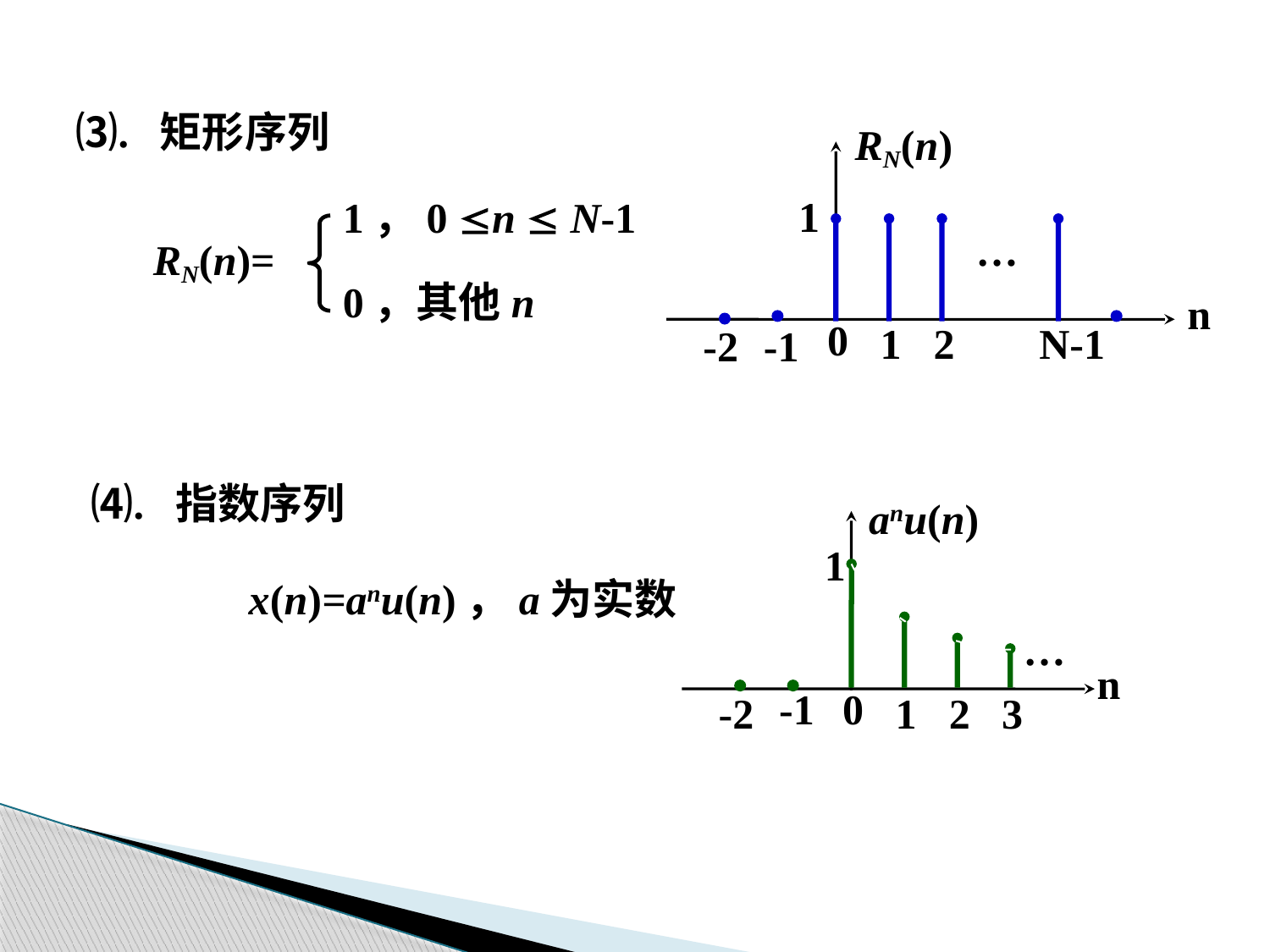

⑶.  矩形序列
RN(n)

1
1，0 ≤n ≤ N-1

…

RN(n)=
0，其他n
n
0

1
2
N-1

-2

-1

⑷.  指数序列
anu(n)

1

x(n)=anu(n)，a为实数

…

n
-1
0
-2

1
2
3